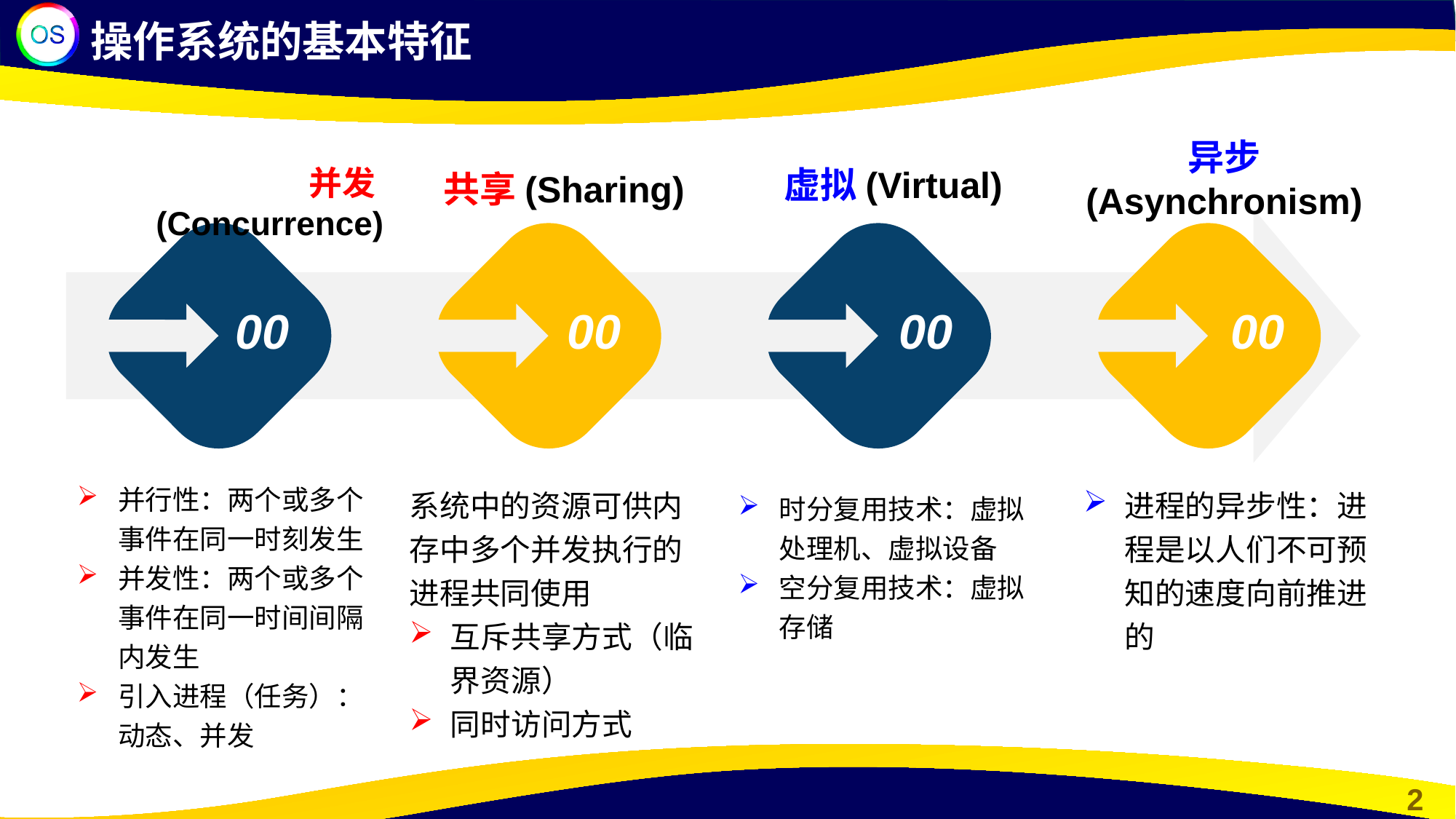

操作系统的基本特征
异步
(Asynchronism)
并发(Concurrence)
共享(Sharing)
虚拟(Virtual)

00
00
00
00
并行性：两个或多个事件在同一时刻发生
并发性：两个或多个事件在同一时间间隔内发生
引入进程（任务）：动态、并发
系统中的资源可供内存中多个并发执行的进程共同使用
互斥共享方式（临界资源）
同时访问方式
进程的异步性：进程是以人们不可预知的速度向前推进的
时分复用技术：虚拟处理机、虚拟设备
空分复用技术：虚拟存储